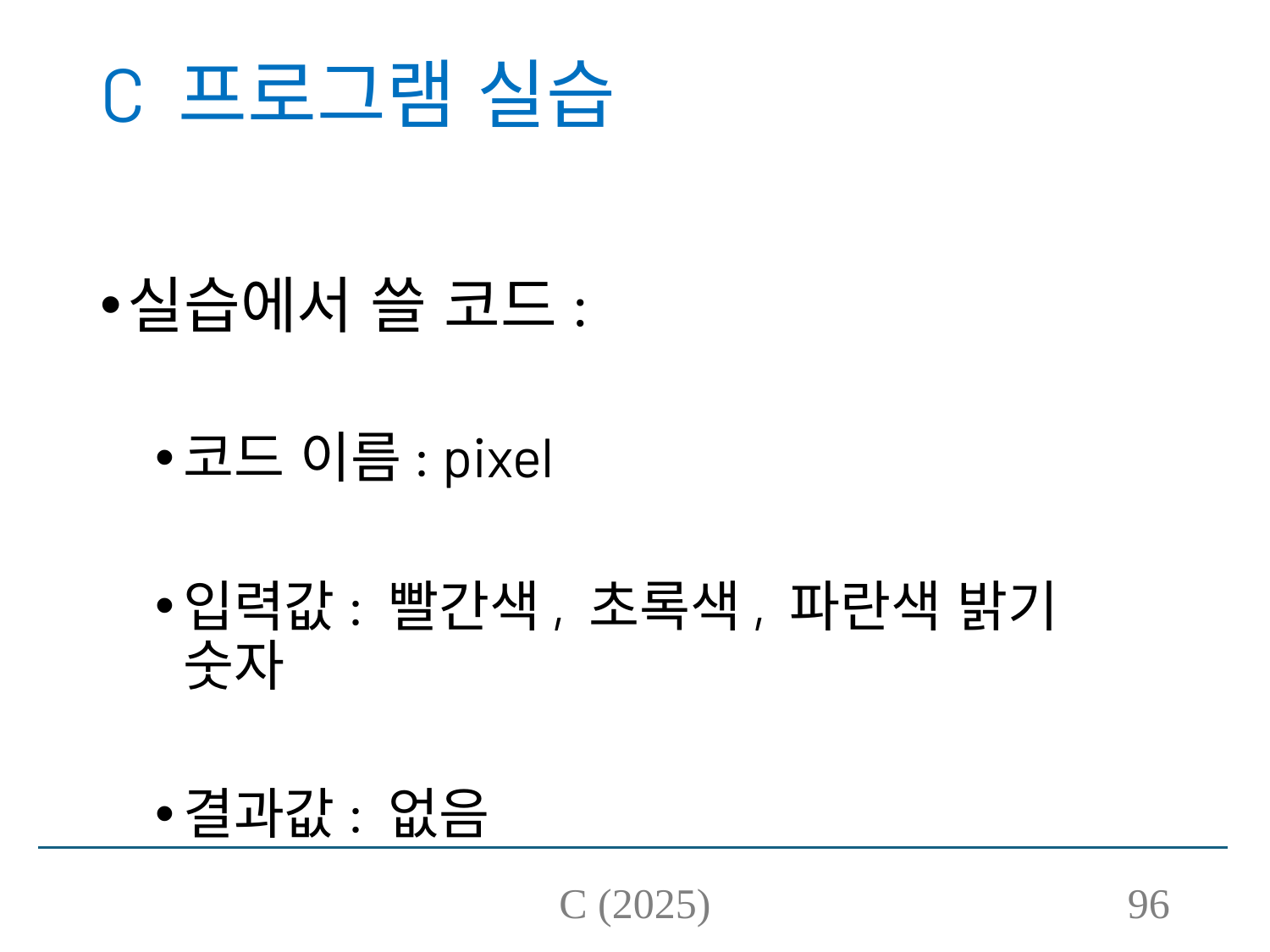

# C 프로그램 실습

실습에서 쓸 코드:

코드 이름: pixel

입력값: 빨간색, 초록색, 파란색 밝기 숫자

결과값: 없음
C (2025)
96